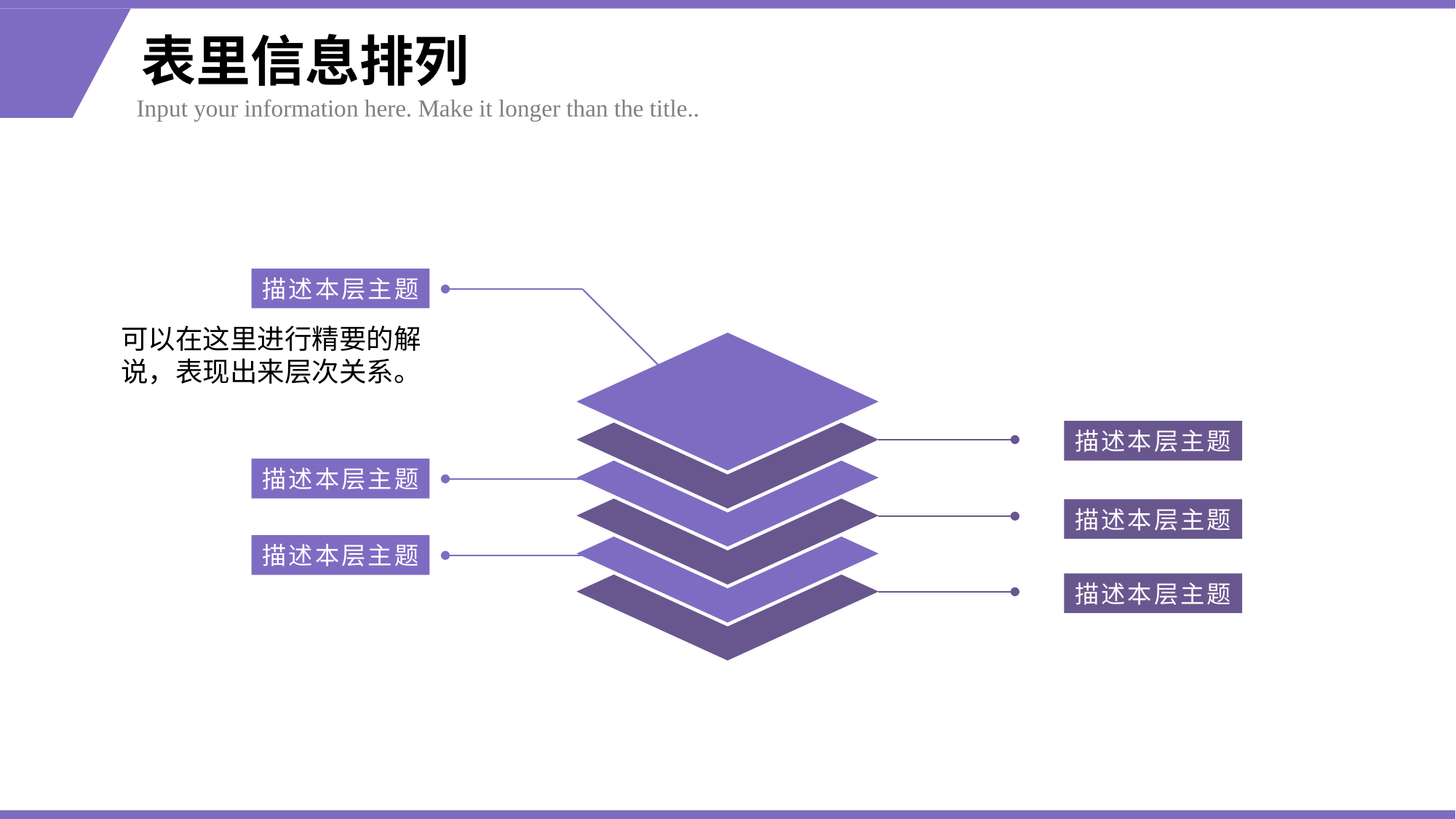

# 表里信息排列
Input your information here. Make it longer than the title..
描述本层主题
可以在这里进行精要的解说，表现出来层次关系。

描述本层主题

描述本层主题

描述本层主题

描述本层主题
描述本层主题